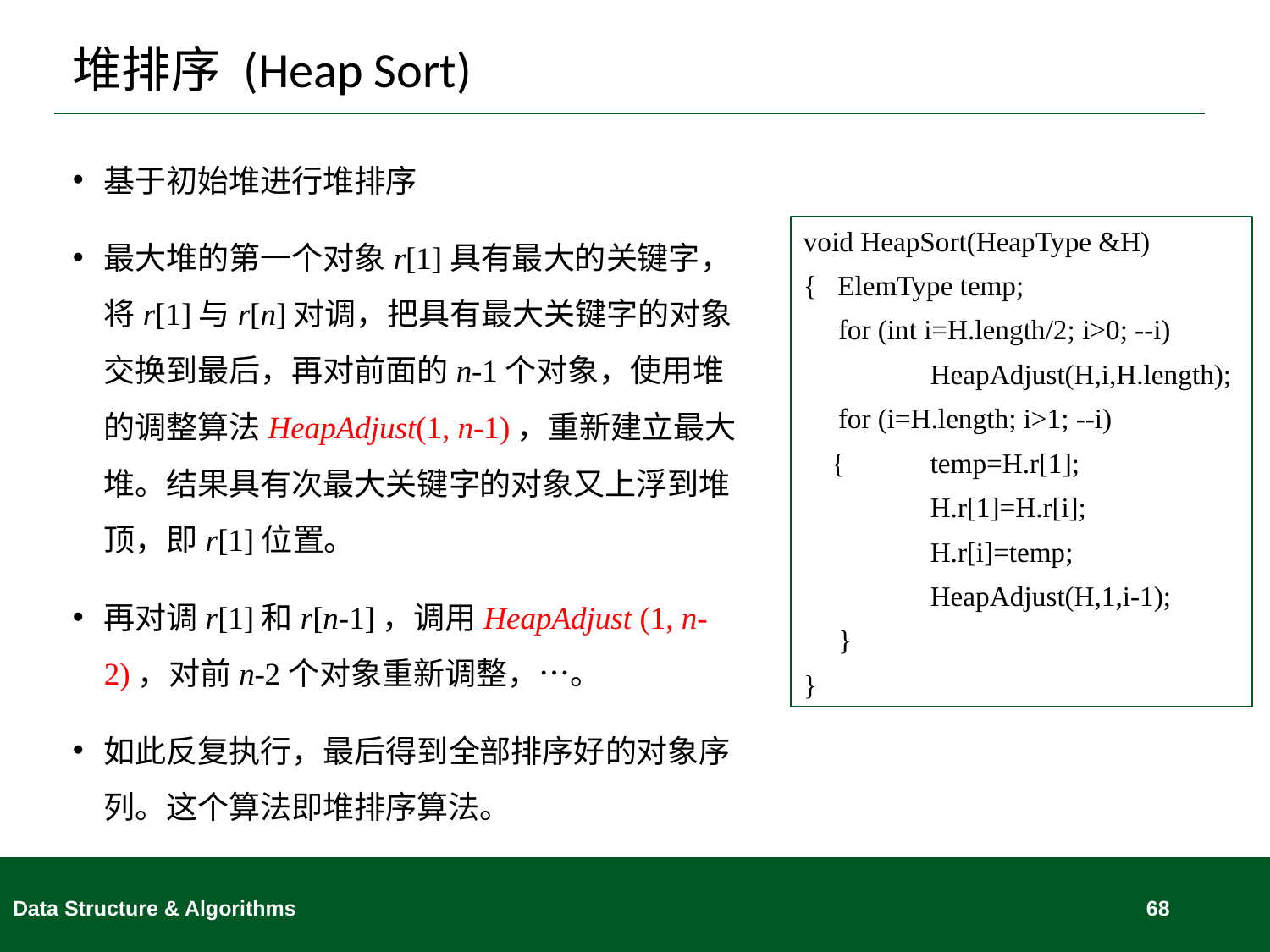

# 堆排序 (Heap Sort)
基于初始堆进行堆排序
最大堆的第一个对象r[1]具有最大的关键字，将r[1]与r[n]对调，把具有最大关键字的对象交换到最后，再对前面的n-1个对象，使用堆的调整算法HeapAdjust(1, n-1)，重新建立最大堆。结果具有次最大关键字的对象又上浮到堆顶，即r[1]位置。
再对调r[1]和r[n-1]，调用HeapAdjust (1, n-2)，对前n-2个对象重新调整，…。
如此反复执行，最后得到全部排序好的对象序列。这个算法即堆排序算法。
void HeapSort(HeapType &H)
{   ElemType temp;
     for (int i=H.length/2; i>0; --i)
 	HeapAdjust(H,i,H.length);
     for (i=H.length; i>1; --i)
    {	temp=H.r[1];
	H.r[1]=H.r[i];
	H.r[i]=temp;
	HeapAdjust(H,1,i-1);
     }
}
Data Structure & Algorithms
68